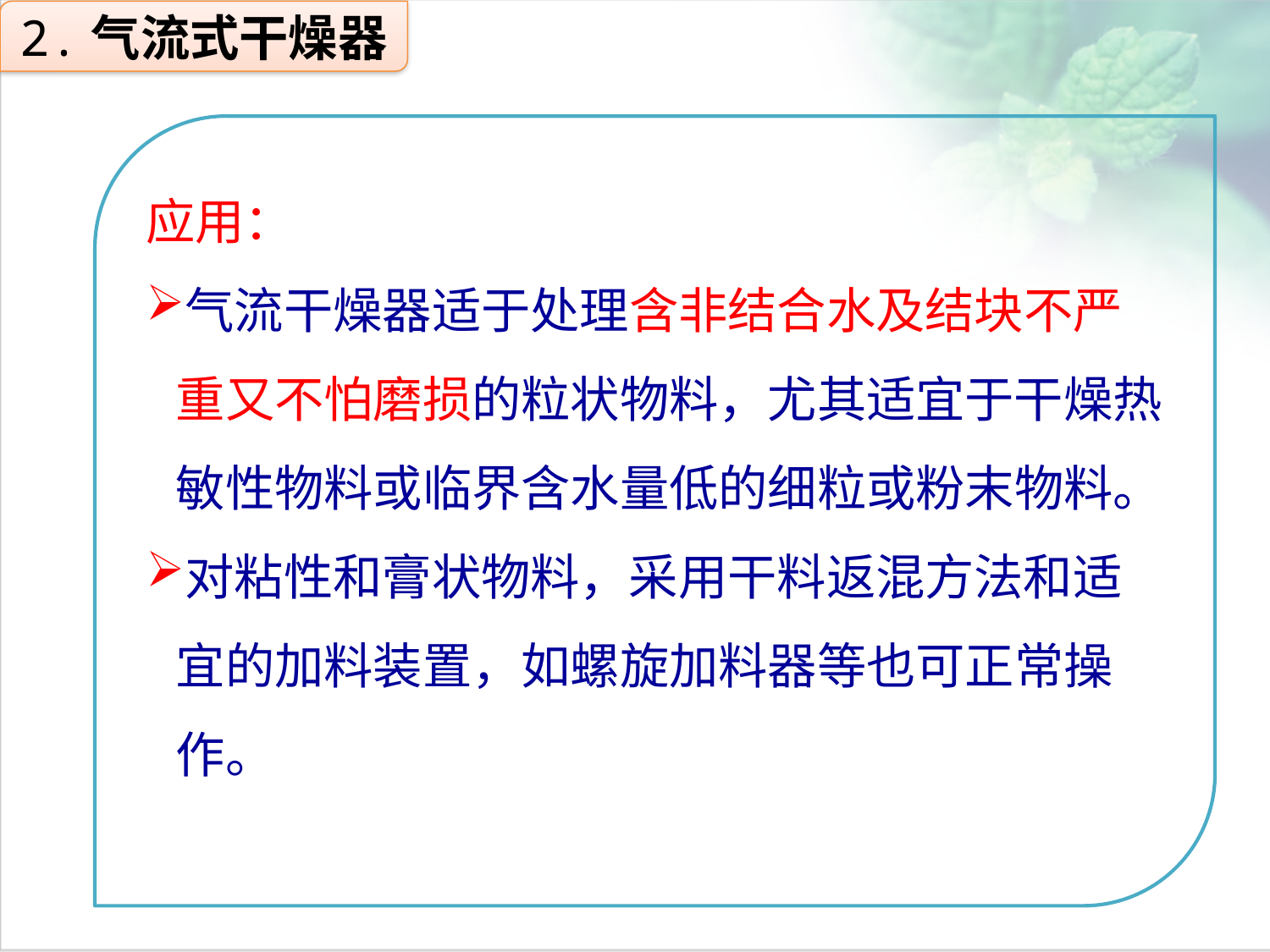

2.气流式干燥器
应用：
气流干燥器适于处理含非结合水及结块不严重又不怕磨损的粒状物料，尤其适宜于干燥热敏性物料或临界含水量低的细粒或粉末物料。
对粘性和膏状物料，采用干料返混方法和适宜的加料装置，如螺旋加料器等也可正常操作。

点击添加文本
点击添加文本
点击添加文本
点击添加文本